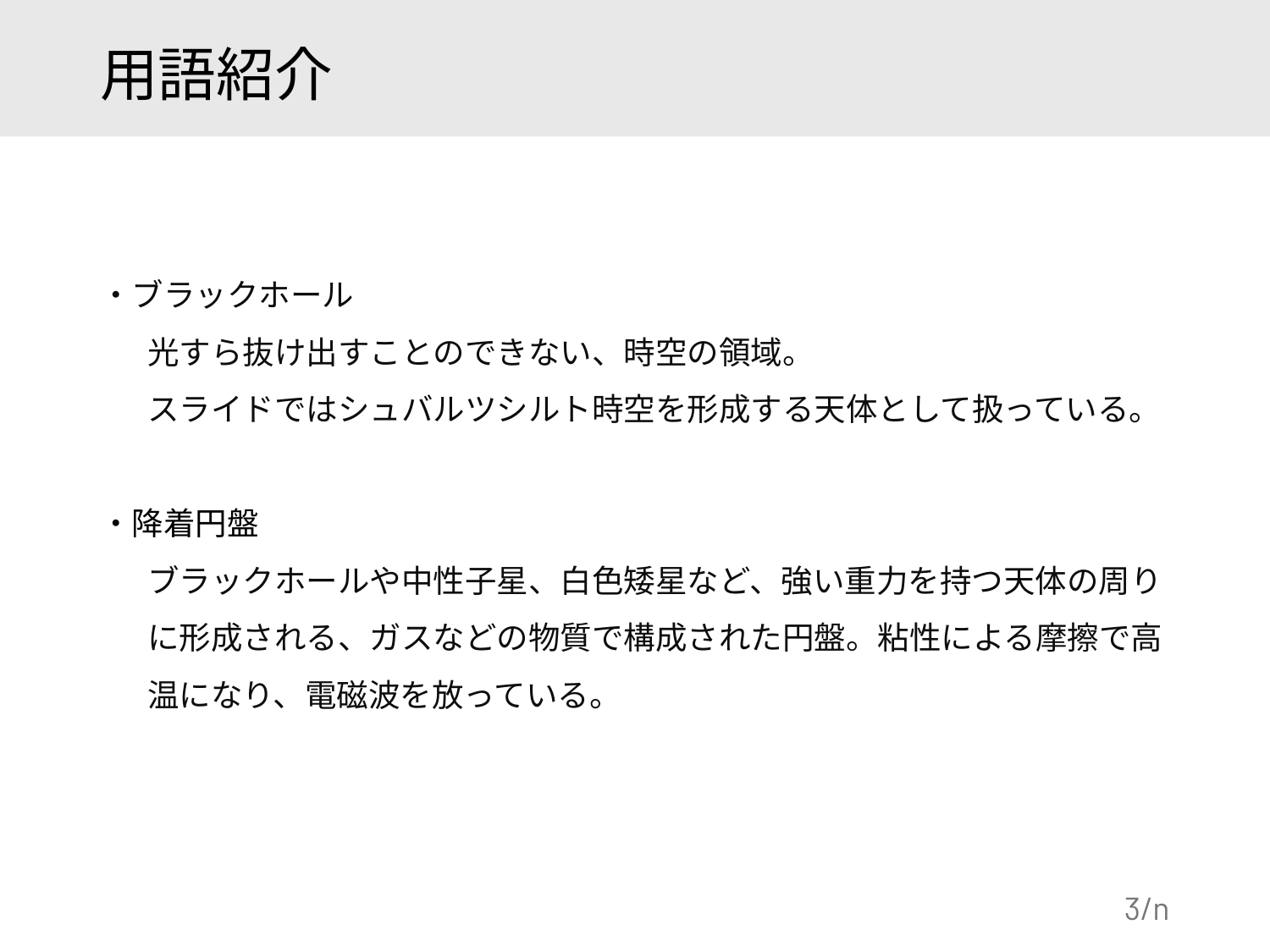

# 用語紹介
・ブラックホール
光すら抜け出すことのできない、時空の領域。
スライドではシュバルツシルト時空を形成する天体として扱っている。

・降着円盤
ブラックホールや中性子星、白色矮星など、強い重力を持つ天体の周りに形成される、ガスなどの物質で構成された円盤。粘性による摩擦で高温になり、電磁波を放っている。

3/n